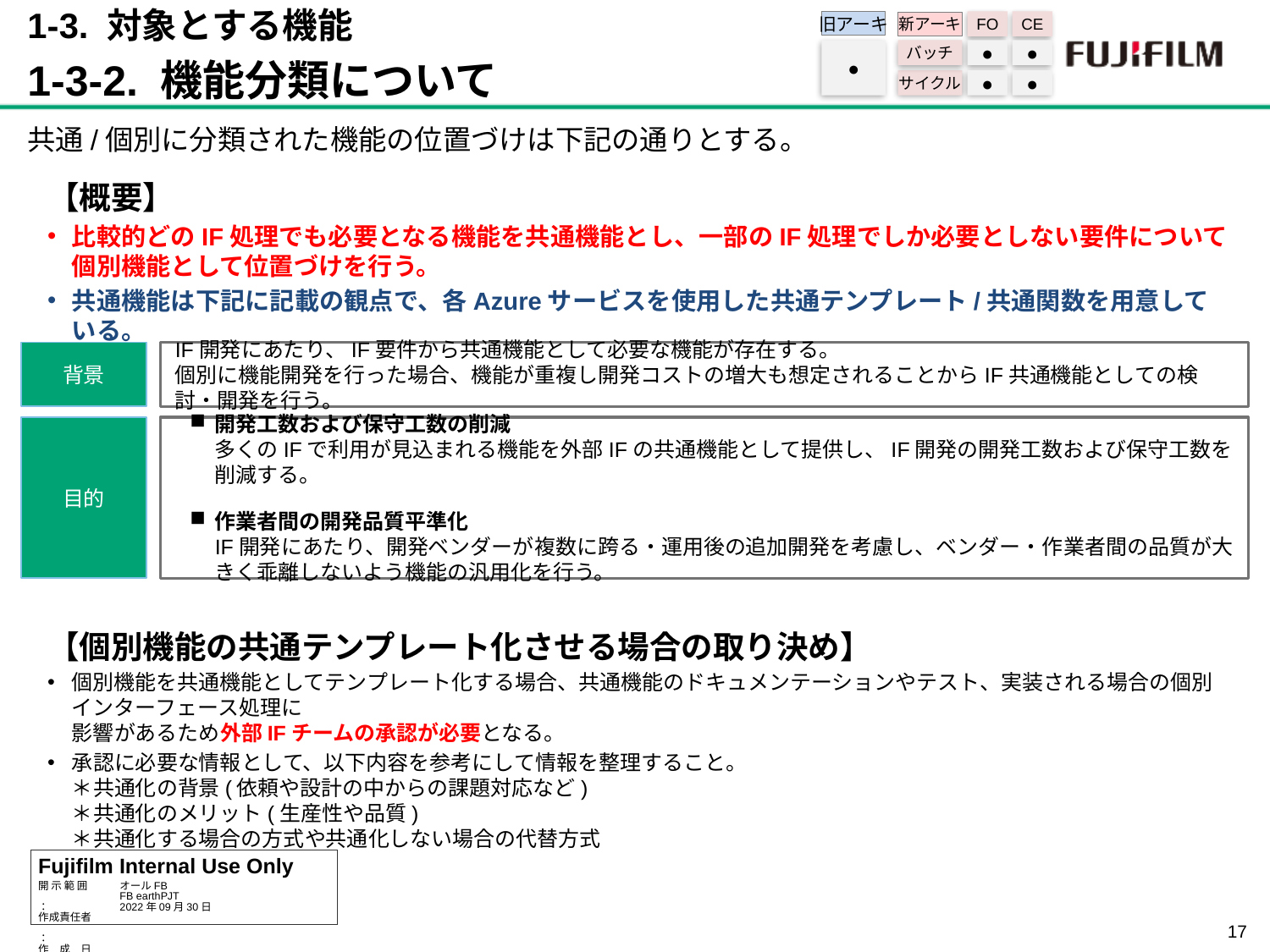

1-3. 対象とする機能
1-3-2. 機能分類について
旧アーキ
FO
CE
新アーキ
バッチ
●
●
サイクル
●
●
●
共通/個別に分類された機能の位置づけは下記の通りとする。
【概要】
比較的どのIF処理でも必要となる機能を共通機能とし、一部のIF処理でしか必要としない要件について個別機能として位置づけを行う。
共通機能は下記に記載の観点で、各Azureサービスを使用した共通テンプレート/共通関数を用意している。

【個別機能の共通テンプレート化させる場合の取り決め】
個別機能を共通機能としてテンプレート化する場合、共通機能のドキュメンテーションやテスト、実装される場合の個別インターフェース処理に
影響があるため外部IFチームの承認が必要となる。
承認に必要な情報として、以下内容を参考にして情報を整理すること。
＊共通化の背景(依頼や設計の中からの課題対応など)
＊共通化のメリット(生産性や品質)
＊共通化する場合の方式や共通化しない場合の代替方式

背景
IF開発にあたり、IF要件から共通機能として必要な機能が存在する。
個別に機能開発を行った場合、機能が重複し開発コストの増大も想定されることからIF共通機能としての検討・開発を行う。
開発工数および保守工数の削減
多くのIFで利用が見込まれる機能を外部IFの共通機能として提供し、IF開発の開発工数および保守工数を削減する。
作業者間の開発品質平準化
IF開発にあたり、開発ベンダーが複数に跨る・運用後の追加開発を考慮し、ベンダー・作業者間の品質が大きく乖離しないよう機能の汎用化を行う。
目的
17